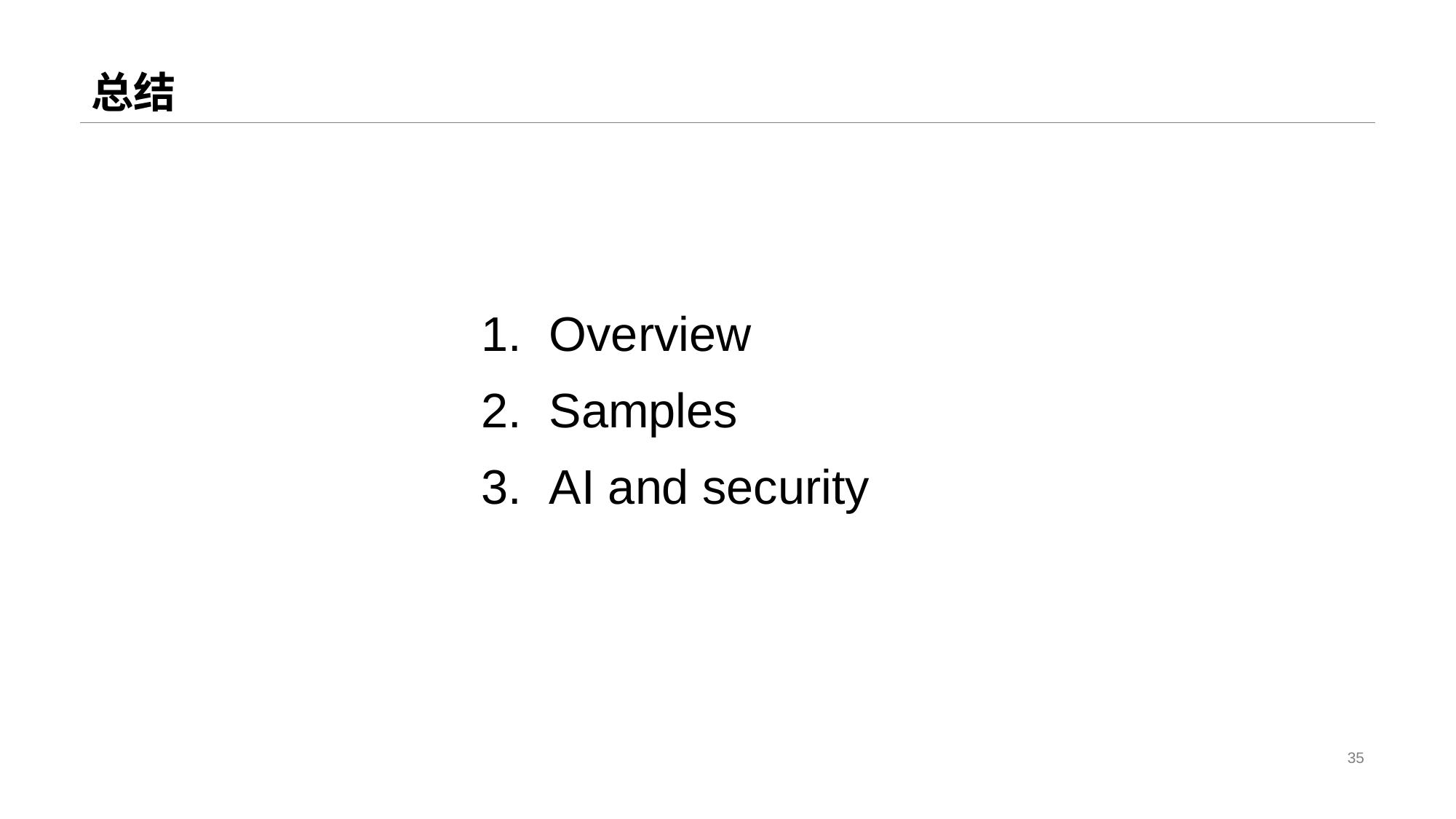

# 总结
  Overview
  Samples
  AI and security
35